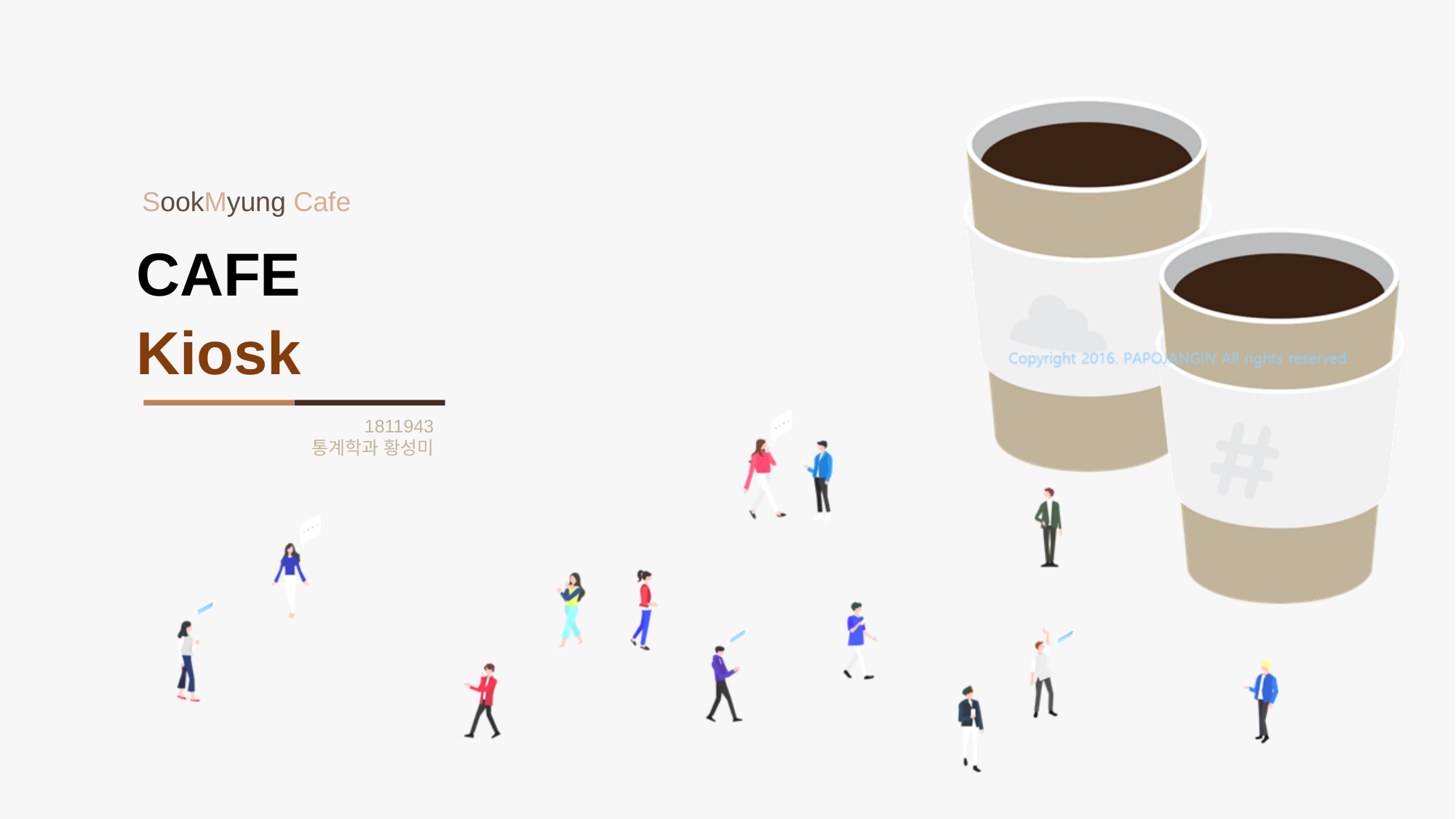

SookMyung Cafe
CAFE
Kiosk

1811943
통계학과 황성미